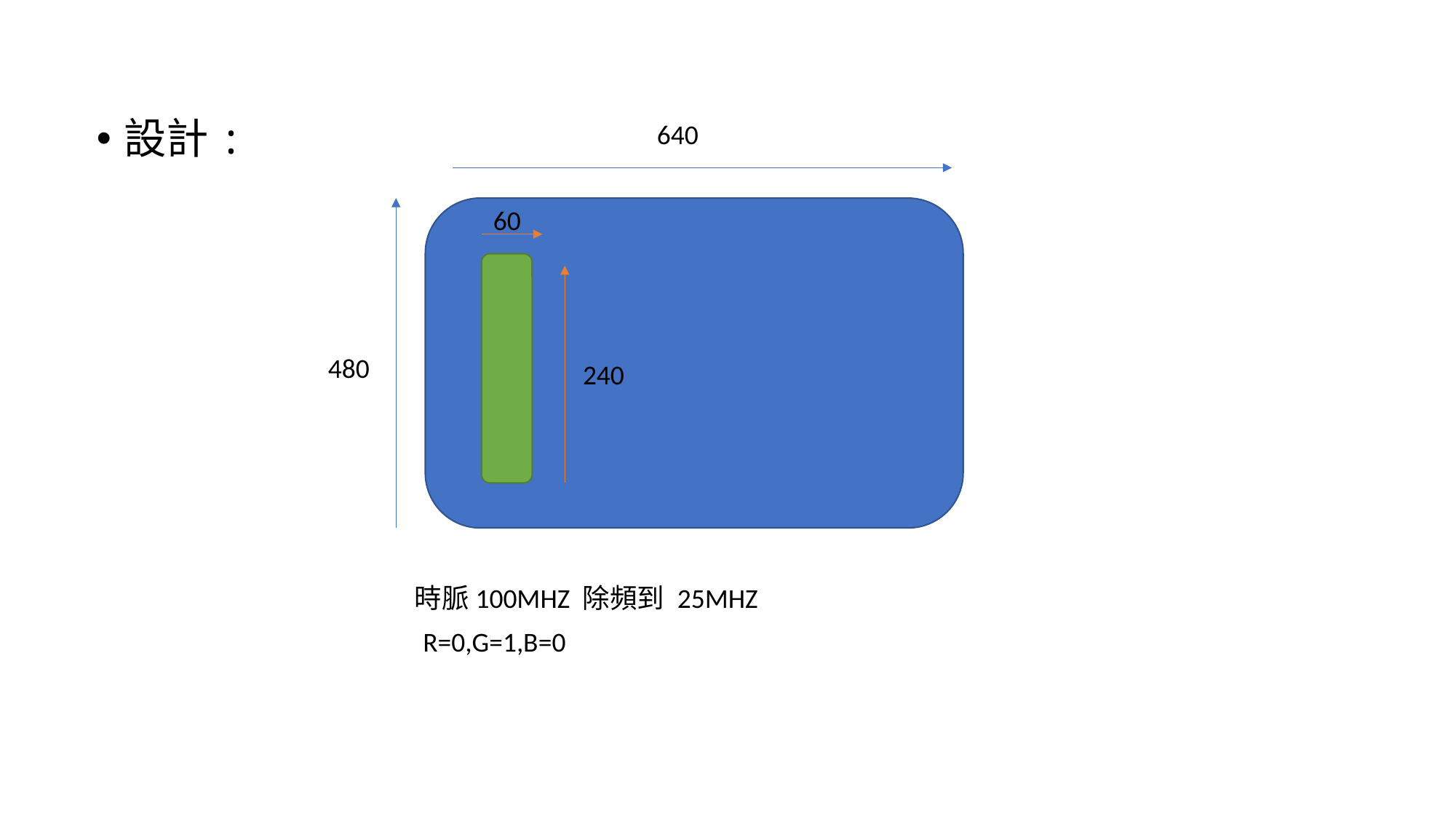

設計:
640
60

480
240
時脈100MHZ 除頻到 25MHZ
R=0,G=1,B=0